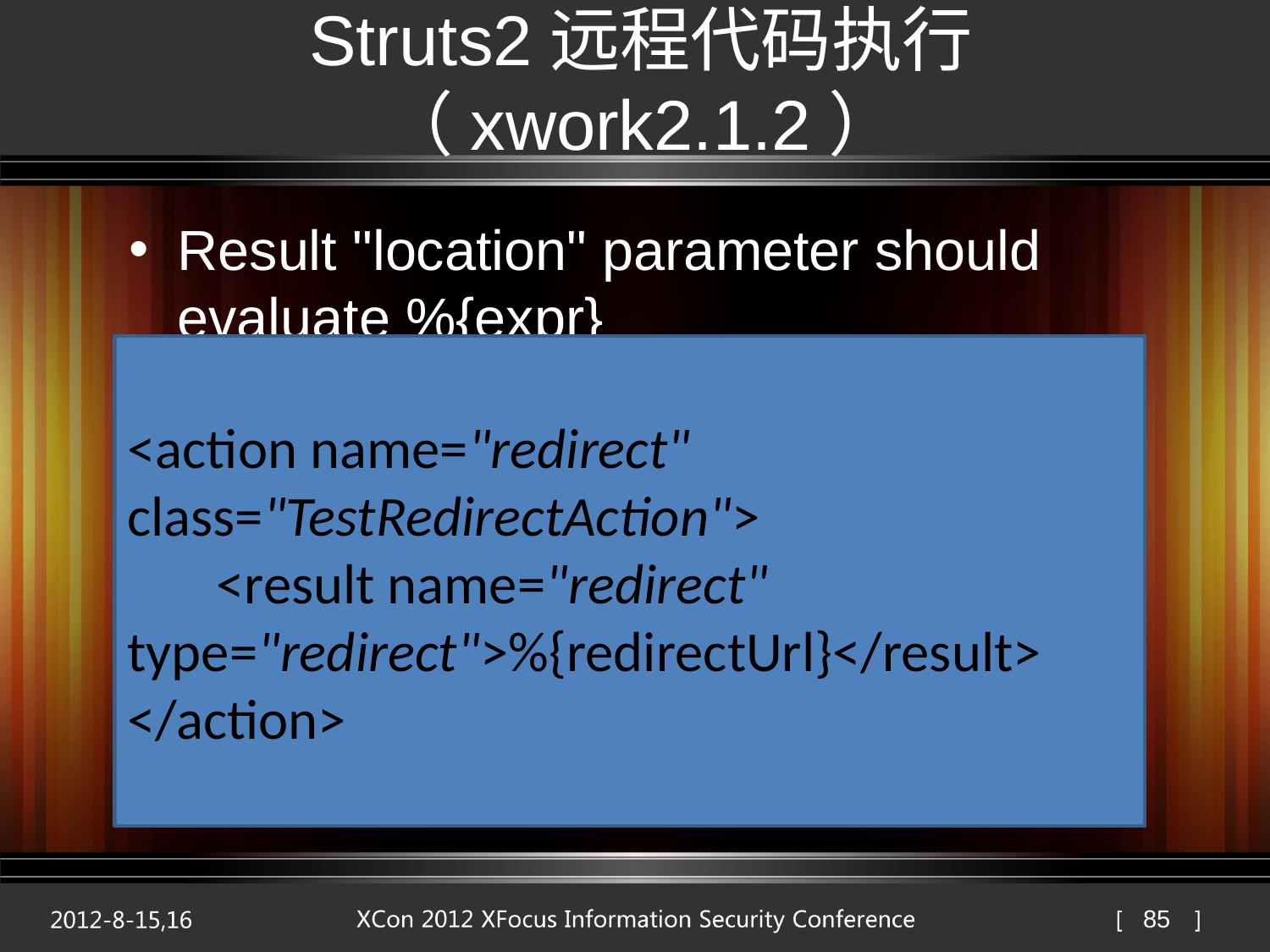

# Struts2远程代码执行（xwork2.1.2）
Result "location" parameter should evaluate %{expr}

<action name="redirect" class="TestRedirectAction">
       <result name="redirect" type="redirect">${redirectUrl}</result>
</action>
<action name="redirect" class="TestRedirectAction">
       <result name="redirect" type="redirect">%{redirectUrl}</result>
</action>
85